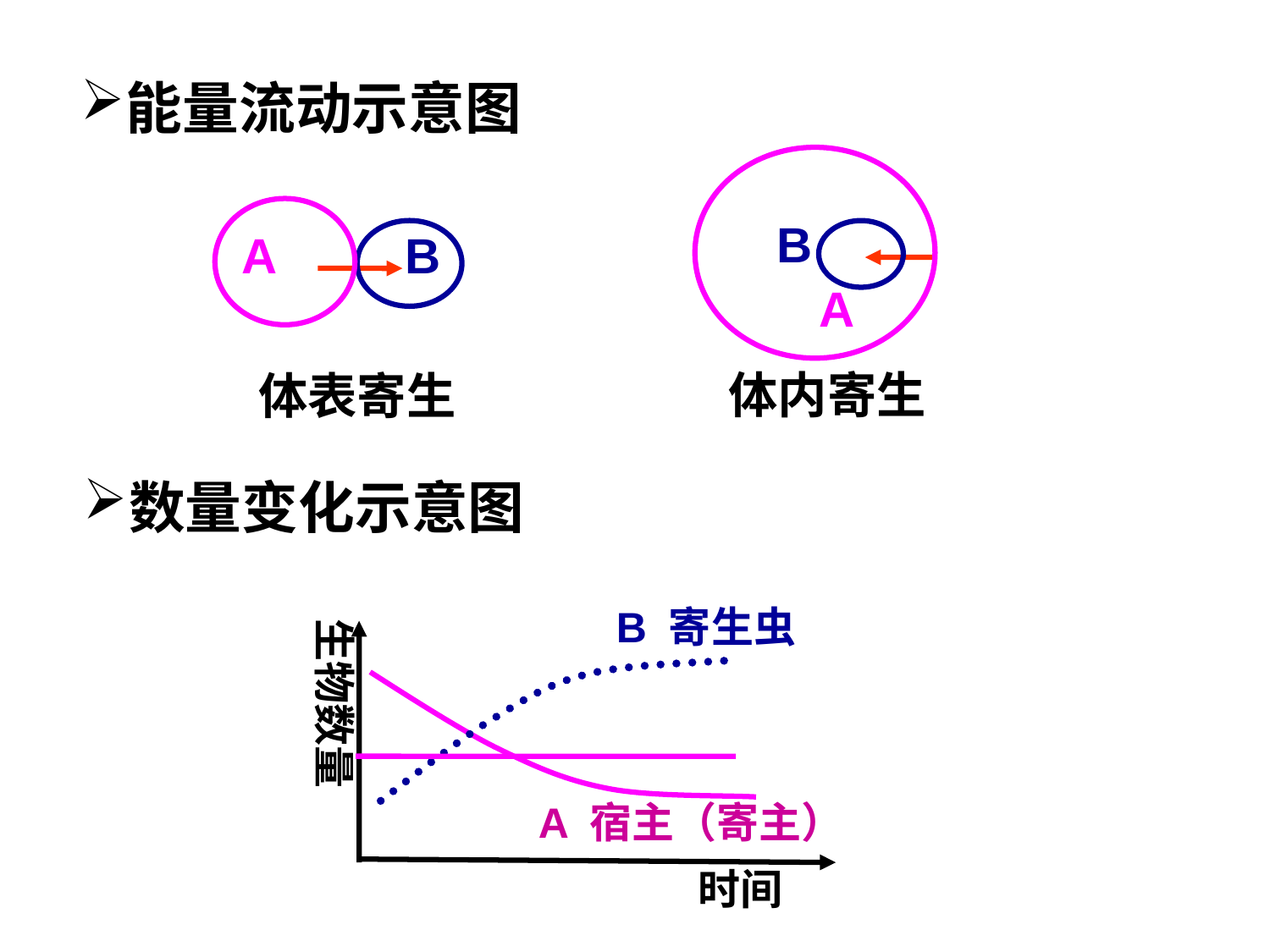

能量流动示意图

A

A
B

B

体内寄生
体表寄生
数量变化示意图
B 寄生虫
生物数量

A 宿主（寄主）
时间